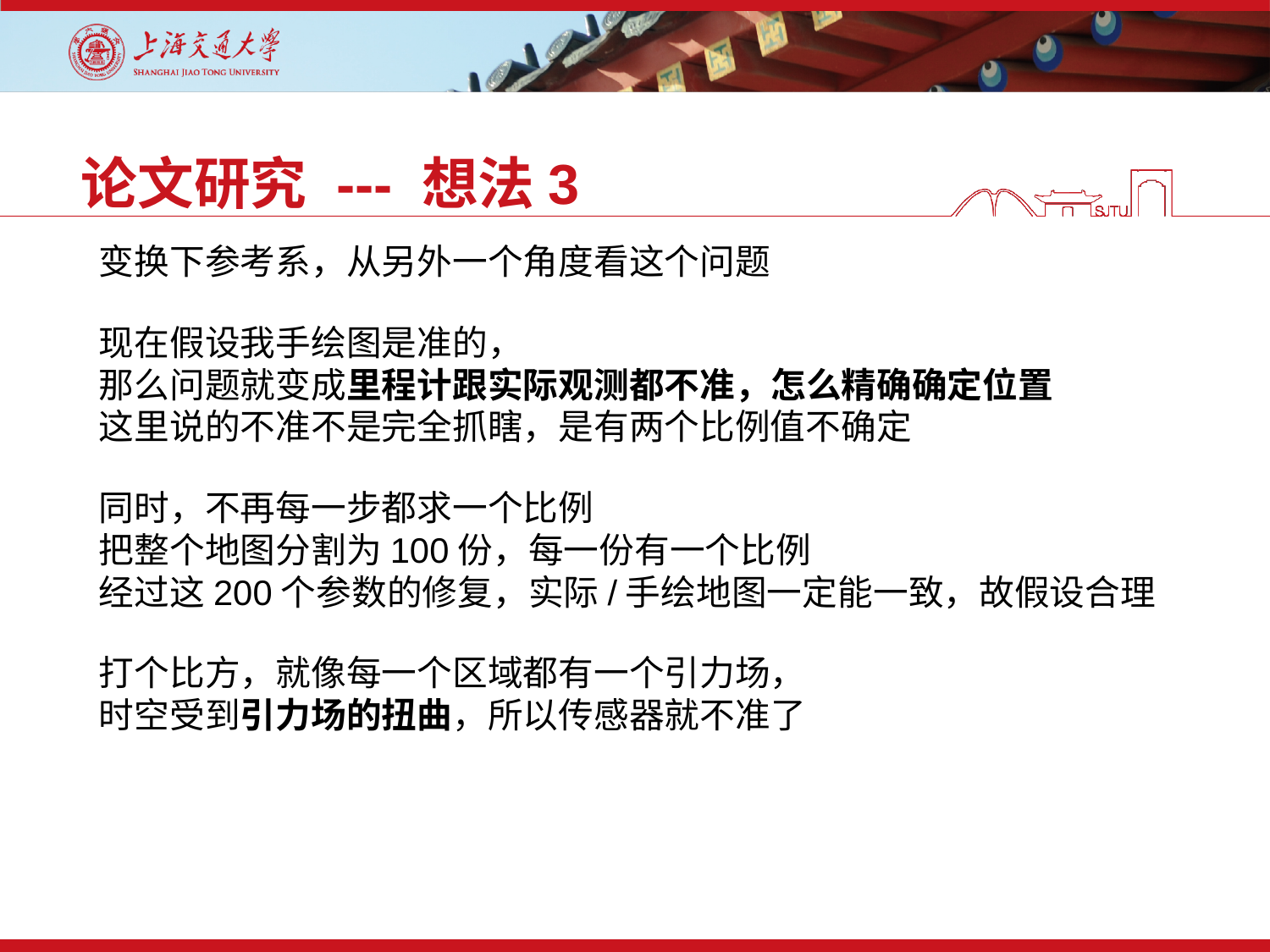

论文研究 --- 想法3
变换下参考系，从另外一个角度看这个问题

现在假设我手绘图是准的，
那么问题就变成里程计跟实际观测都不准，怎么精确确定位置
这里说的不准不是完全抓瞎，是有两个比例值不确定

同时，不再每一步都求一个比例
把整个地图分割为100份，每一份有一个比例
经过这200个参数的修复，实际/手绘地图一定能一致，故假设合理

打个比方，就像每一个区域都有一个引力场，
时空受到引力场的扭曲，所以传感器就不准了